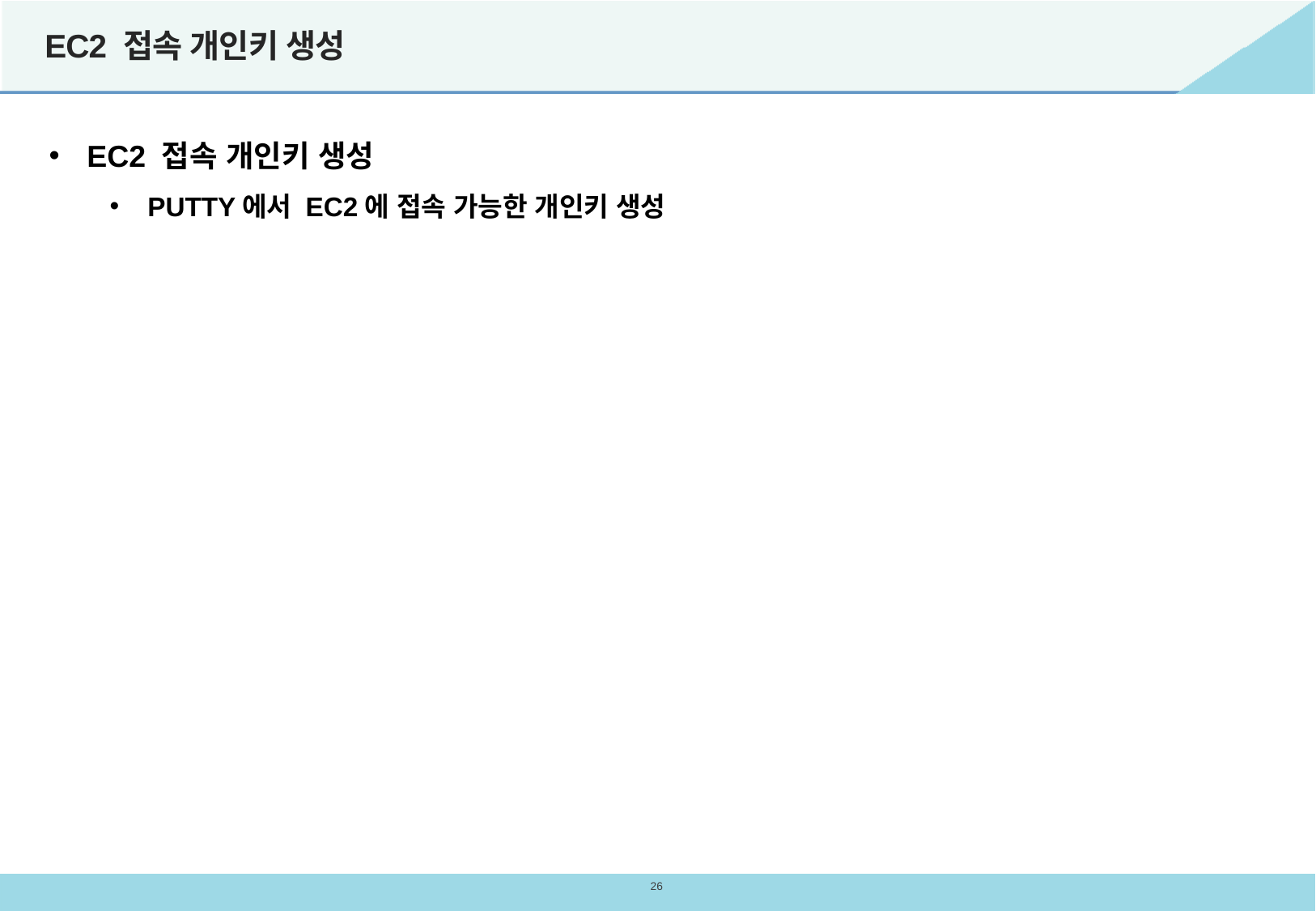

# EC2 접속 개인키 생성
EC2 접속 개인키 생성
PUTTY에서 EC2에 접속 가능한 개인키 생성